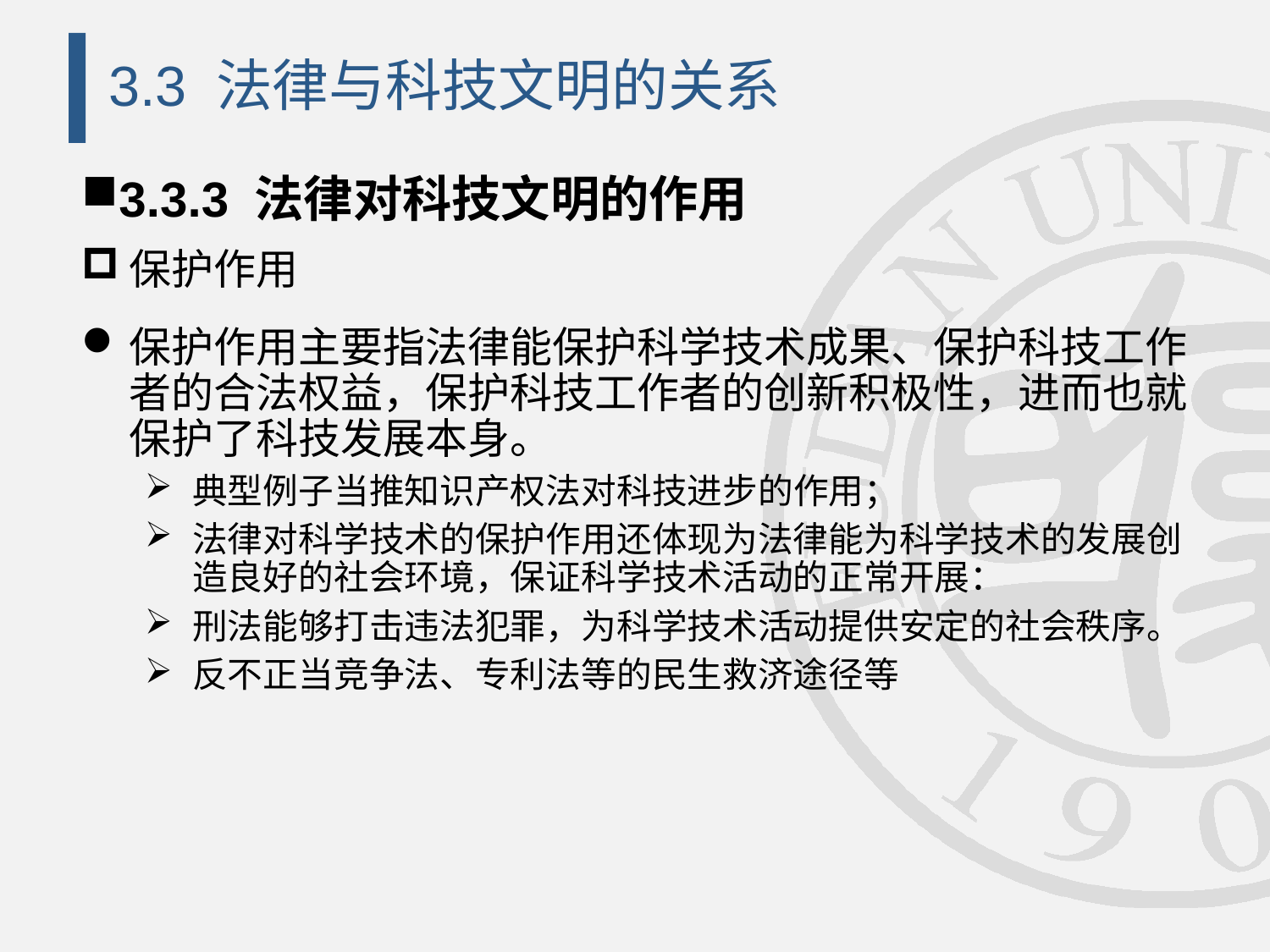

# 3.3 法律与科技文明的关系
3.3.3 法律对科技文明的作用
保护作用
保护作用主要指法律能保护科学技术成果、保护科技工作者的合法权益，保护科技工作者的创新积极性，进而也就保护了科技发展本身。
典型例子当推知识产权法对科技进步的作用；
法律对科学技术的保护作用还体现为法律能为科学技术的发展创造良好的社会环境，保证科学技术活动的正常开展：
刑法能够打击违法犯罪，为科学技术活动提供安定的社会秩序。
反不正当竞争法、专利法等的民生救济途径等